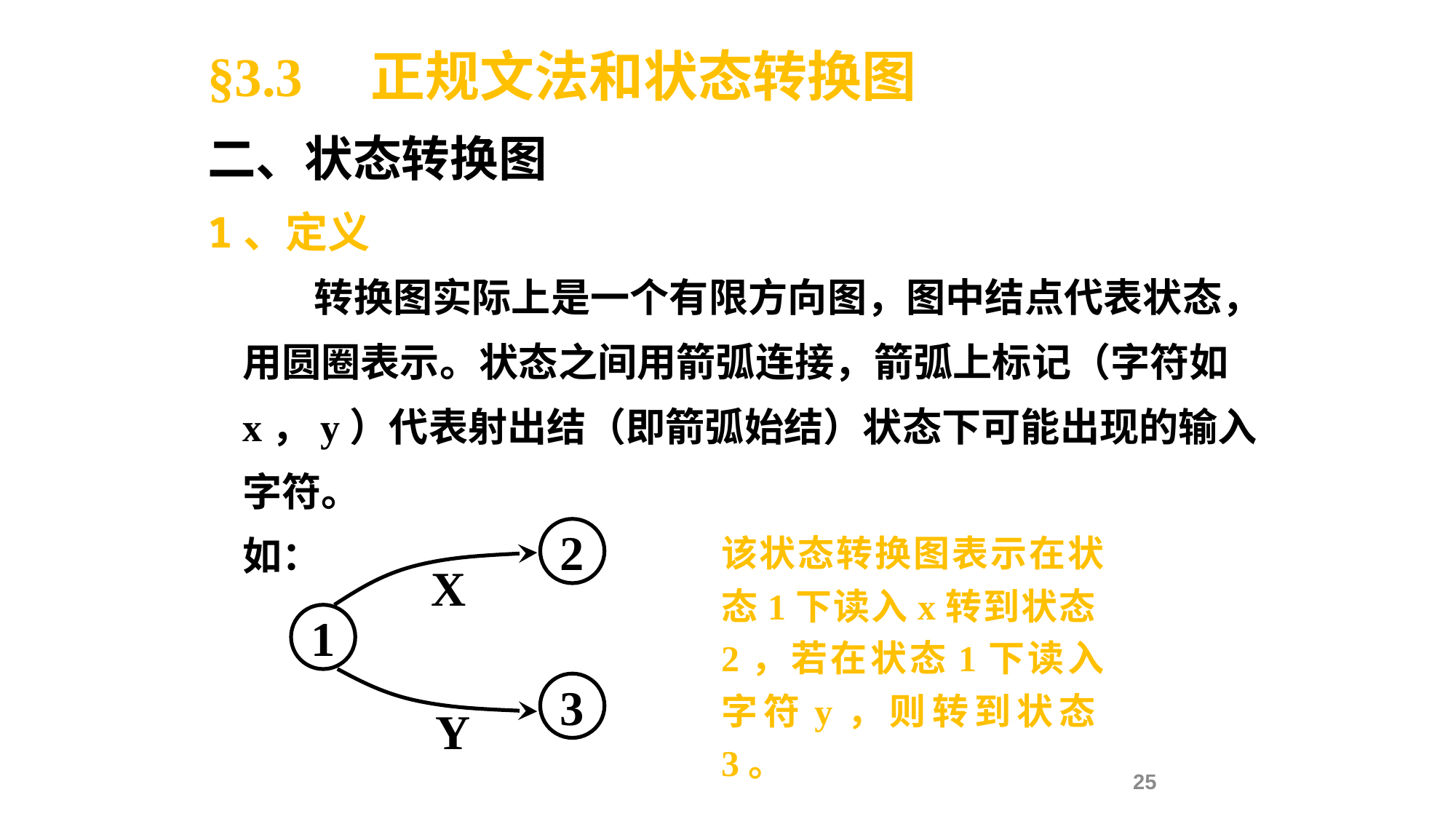

§3.3    正规文法和状态转换图
二、状态转换图
1、定义

       转换图实际上是一个有限方向图，图中结点代表状态，
用圆圈表示。状态之间用箭弧连接，箭弧上标记（字符如
x，y）代表射出结（即箭弧始结）状态下可能出现的输入
字符。
如：
该状态转换图表示在状态1下读入x转到状态2，若在状态1下读入字符y，则转到状态3。
2
X

1

3
Y
25